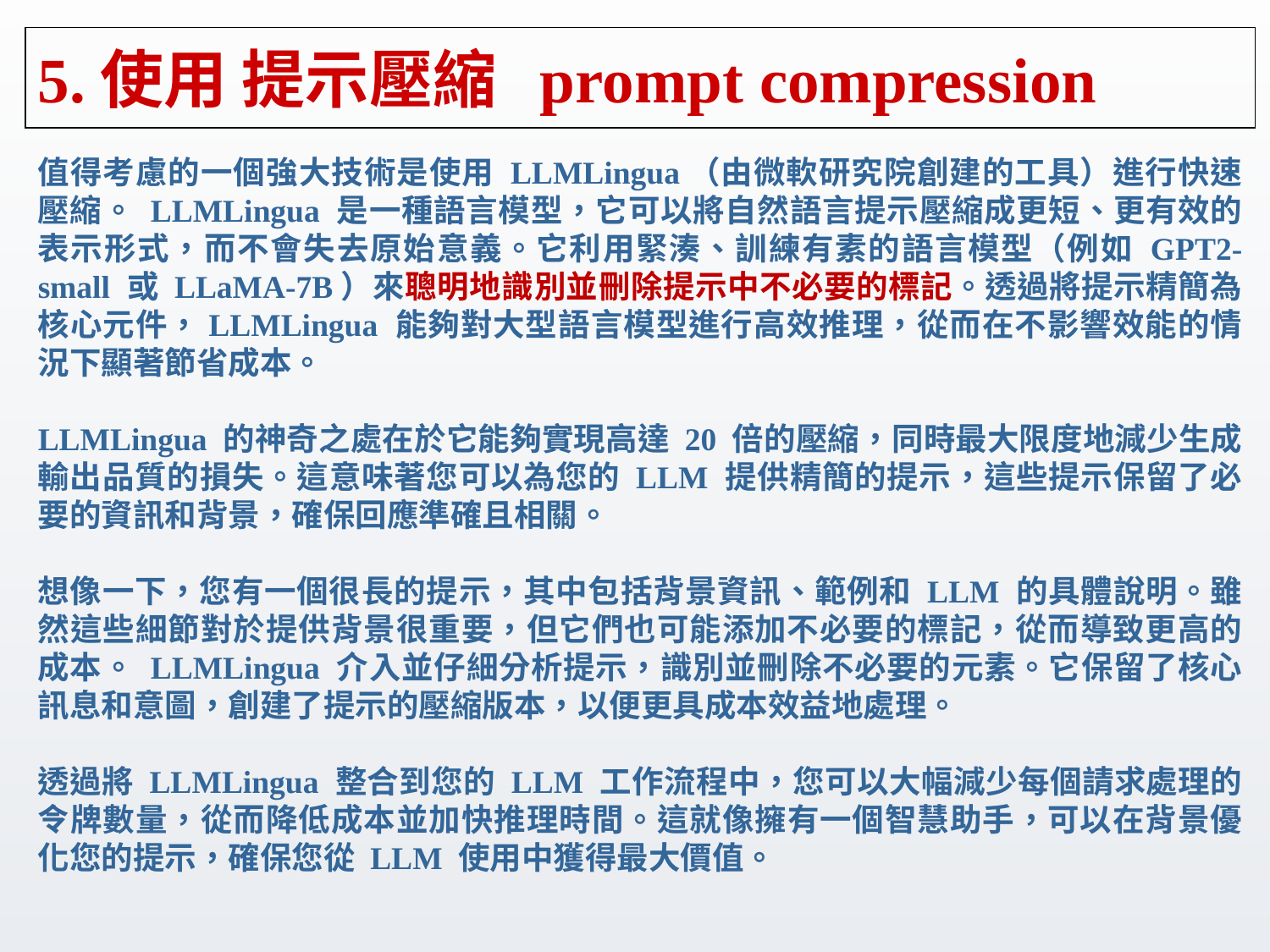

# 5.使用 提示壓縮  prompt compression
值得考慮的一個強大技術是使用 LLMLingua（由微軟研究院創建的工具）進行快速壓縮。 LLMLingua 是一種語言模型，它可以將自然語言提示壓縮成更短、更有效的表示形式，而不會失去原始意義。它利用緊湊、訓練有素的語言模型（例如 GPT2-small 或 LLaMA-7B）來聰明地識別並刪除提示中不必要的標記。透過將提示精簡為核心元件，LLMLingua 能夠對大型語言模型進行高效推理，從而在不影響效能的情況下顯著節省成本。

LLMLingua 的神奇之處在於它能夠實現高達 20 倍的壓縮，同時最大限度地減少生成輸出品質的損失。這意味著您可以為您的 LLM 提供精簡的提示，這些提示保留了必要的資訊和背景，確保回應準確且相關。

想像一下，您有一個很長的提示，其中包括背景資訊、範例和 LLM 的具體說明。雖然這些細節對於提供背景很重要，但它們也可能添加不必要的標記，從而導致更高的成本。 LLMLingua 介入並仔細分析提示，識別並刪除不必要的元素。它保留了核心訊息和意圖，創建了提示的壓縮版本，以便更具成本效益地處理。

透過將 LLMLingua 整合到您的 LLM 工作流程中，您可以大幅減少每個請求處理的令牌數量，從而降低成本並加快推理時間。這就像擁有一個智慧助手，可以在背景優化您的提示，確保您從 LLM 使用中獲得最大價值。